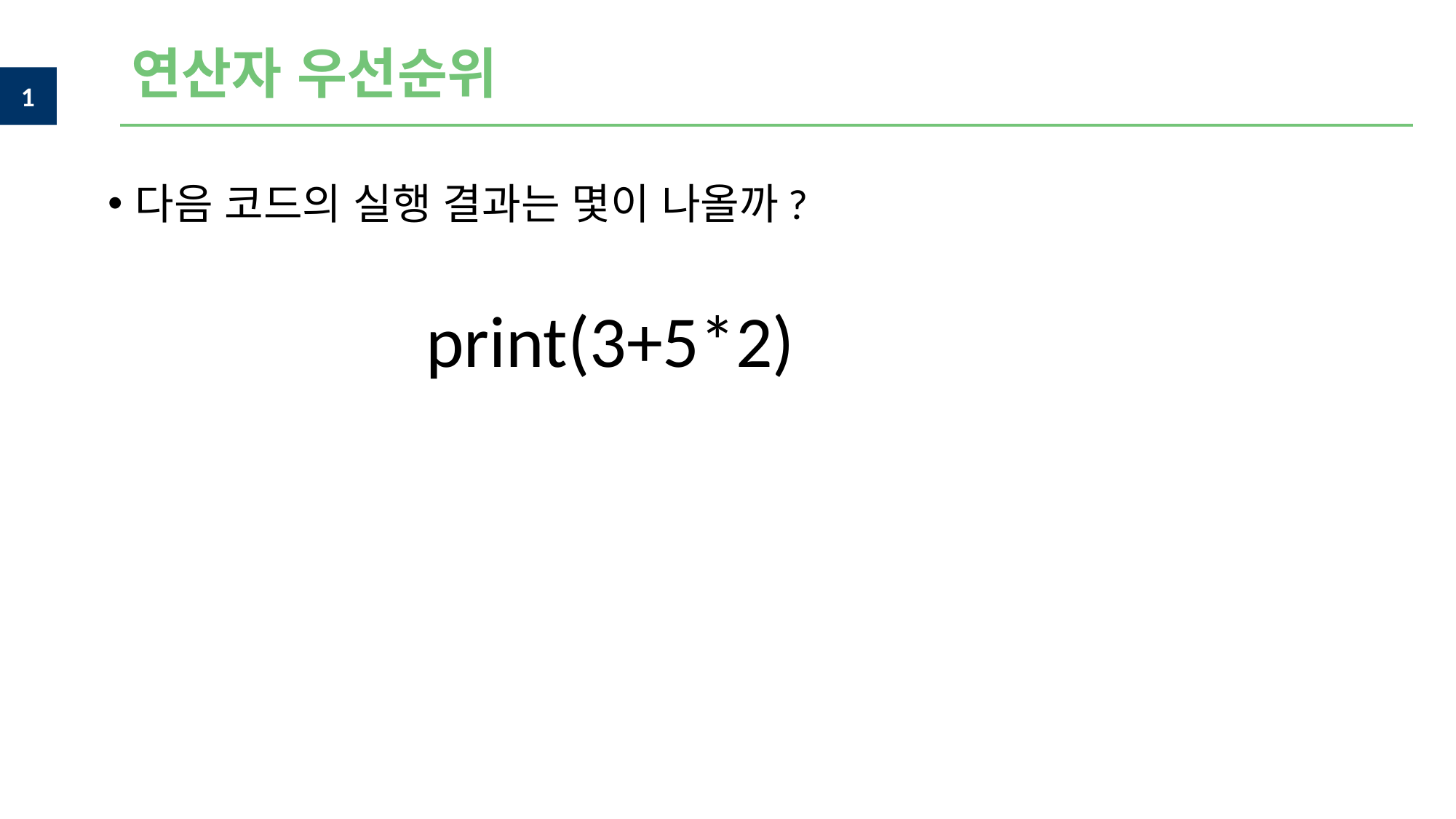

연산자 우선순위
다음 코드의 실행 결과는 몇이 나올까?

                                 print(3+5*2)